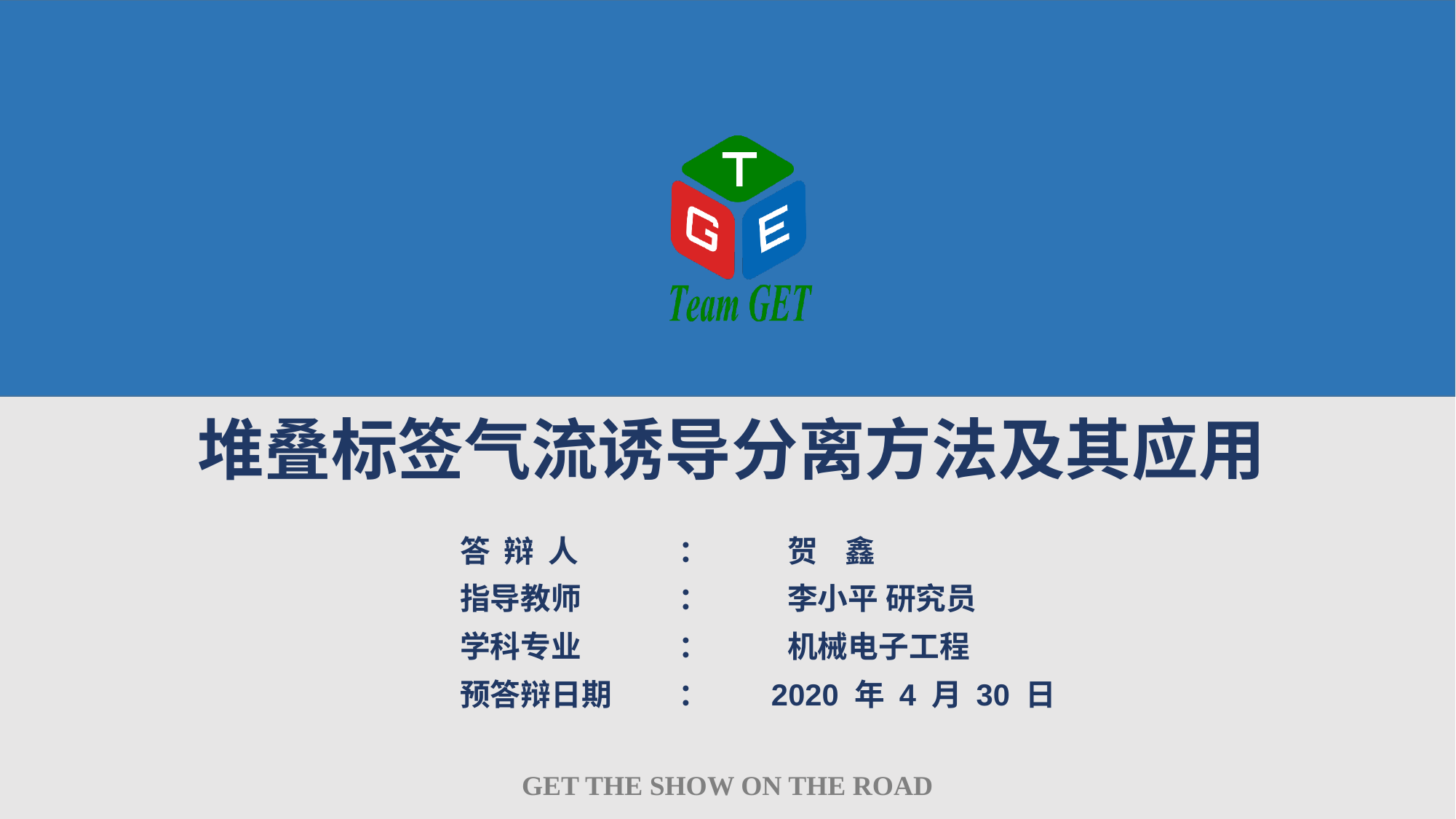

堆叠标签气流诱导分离方法及其应用
答  辩  人	：	贺    鑫
指导教师	：	李小平 研究员
学科专业	：	机械电子工程
预答辩日期	：        2020 年 4 月 30 日